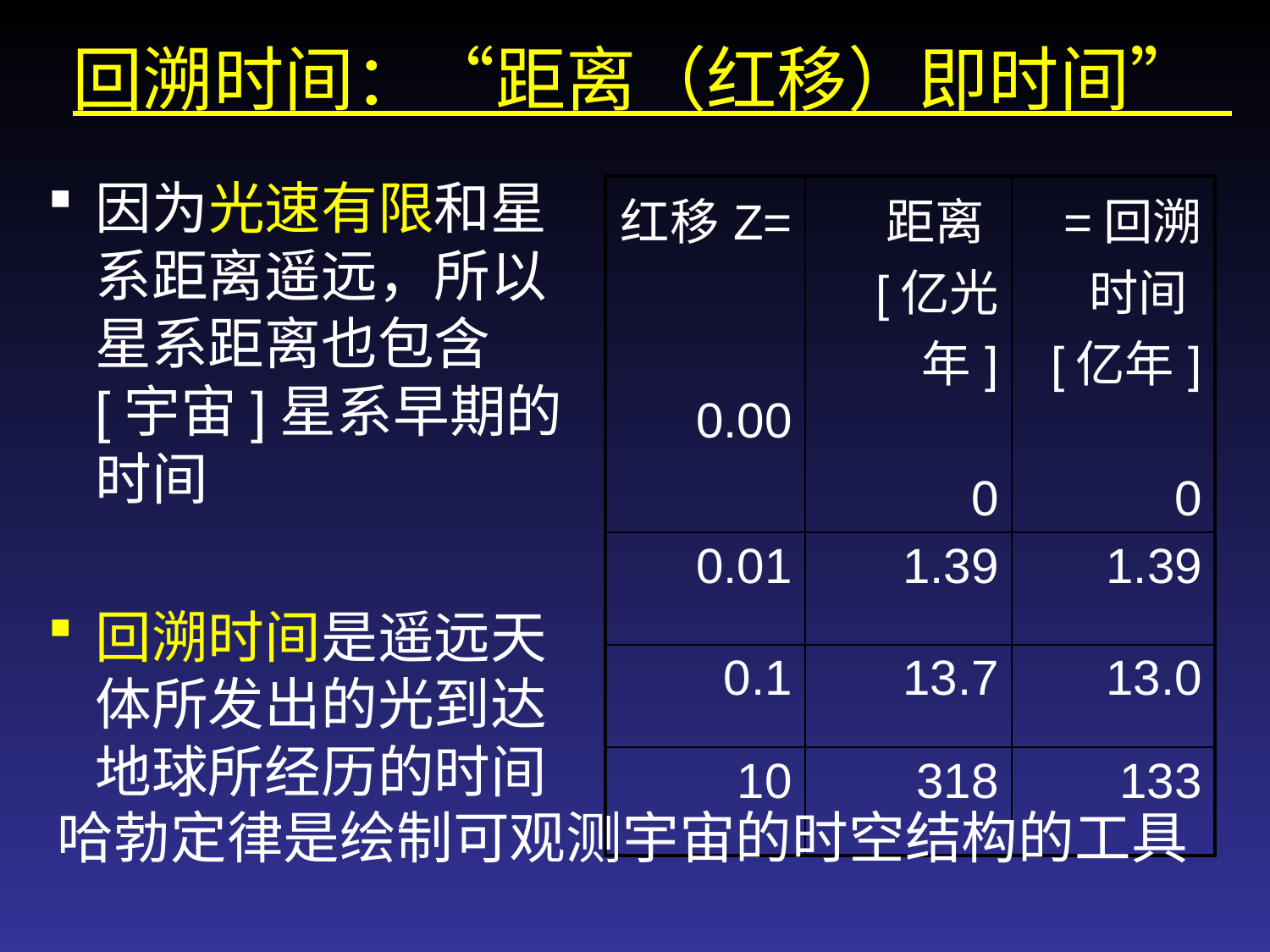

回溯时间：“距离（红移）即时间”
因为光速有限和星系距离遥远，所以星系距离也包含[宇宙]星系早期的时间

回溯时间是遥远天体所发出的光到达地球所经历的时间
| 红移Z= 0.00 | 距离[亿光年] 0 | =回溯时间[亿年] 0 |
| --- | --- | --- |
| 0.01 | 1.39 | 1.39 |
| 0.1 | 13.7 | 13.0 |
| 10 | 318 | 133 |
哈勃定律是绘制可观测宇宙的时空结构的工具